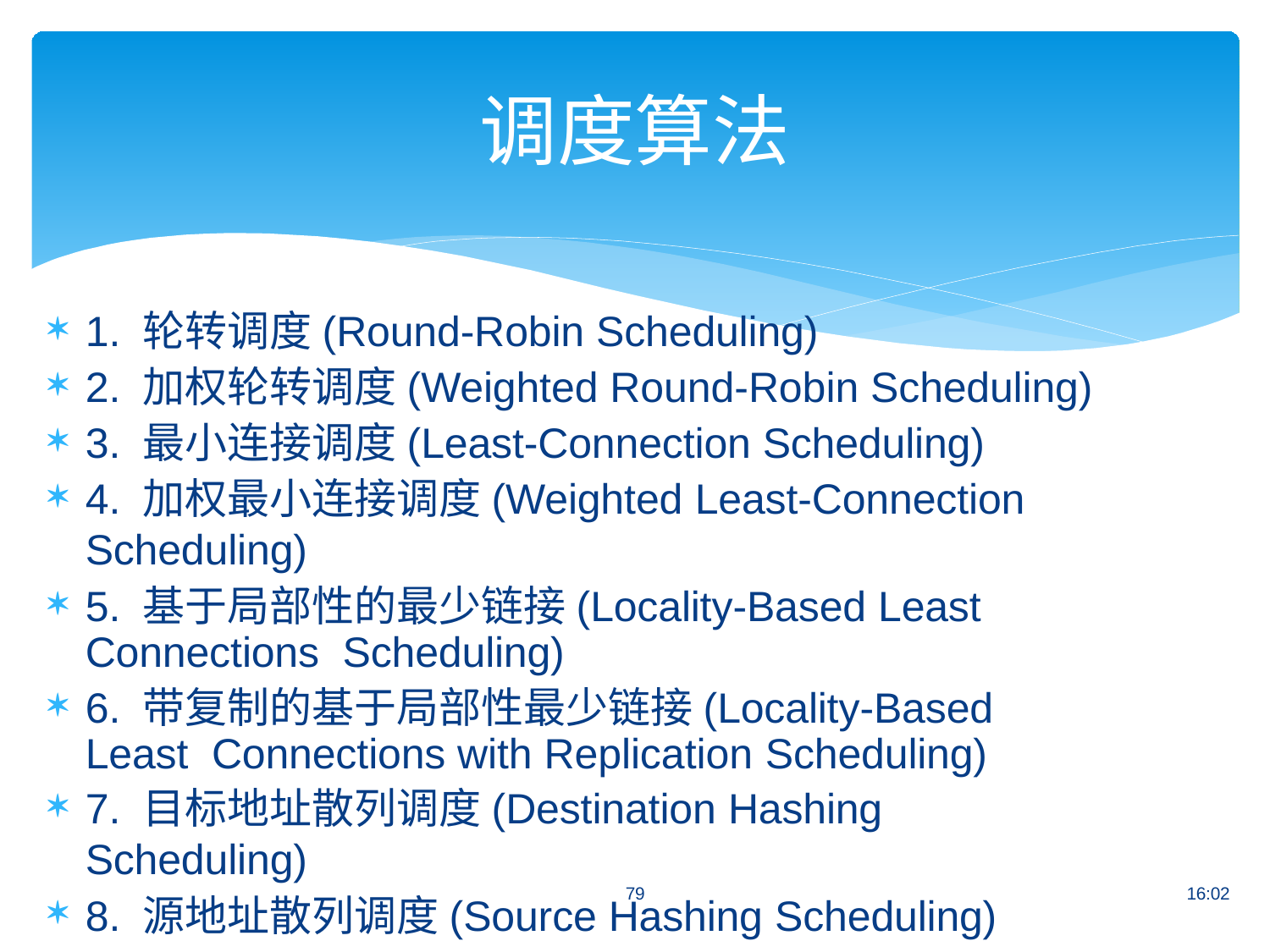

# 调度算法

1. 轮转调度(Round-Robin Scheduling)
2. 加权轮转调度(Weighted Round-Robin Scheduling)
3. 最小连接调度(Least-Connection Scheduling)
4. 加权最小连接调度(Weighted Least-Connection Scheduling)
5. 基于局部性的最少链接(Locality-Based Least Connections  Scheduling)
6. 带复制的基于局部性最少链接(Locality-Based Least  Connections with Replication Scheduling)
7. 目标地址散列调度(Destination Hashing Scheduling)
8. 源地址散列调度(Source Hashing Scheduling)
79
16:02